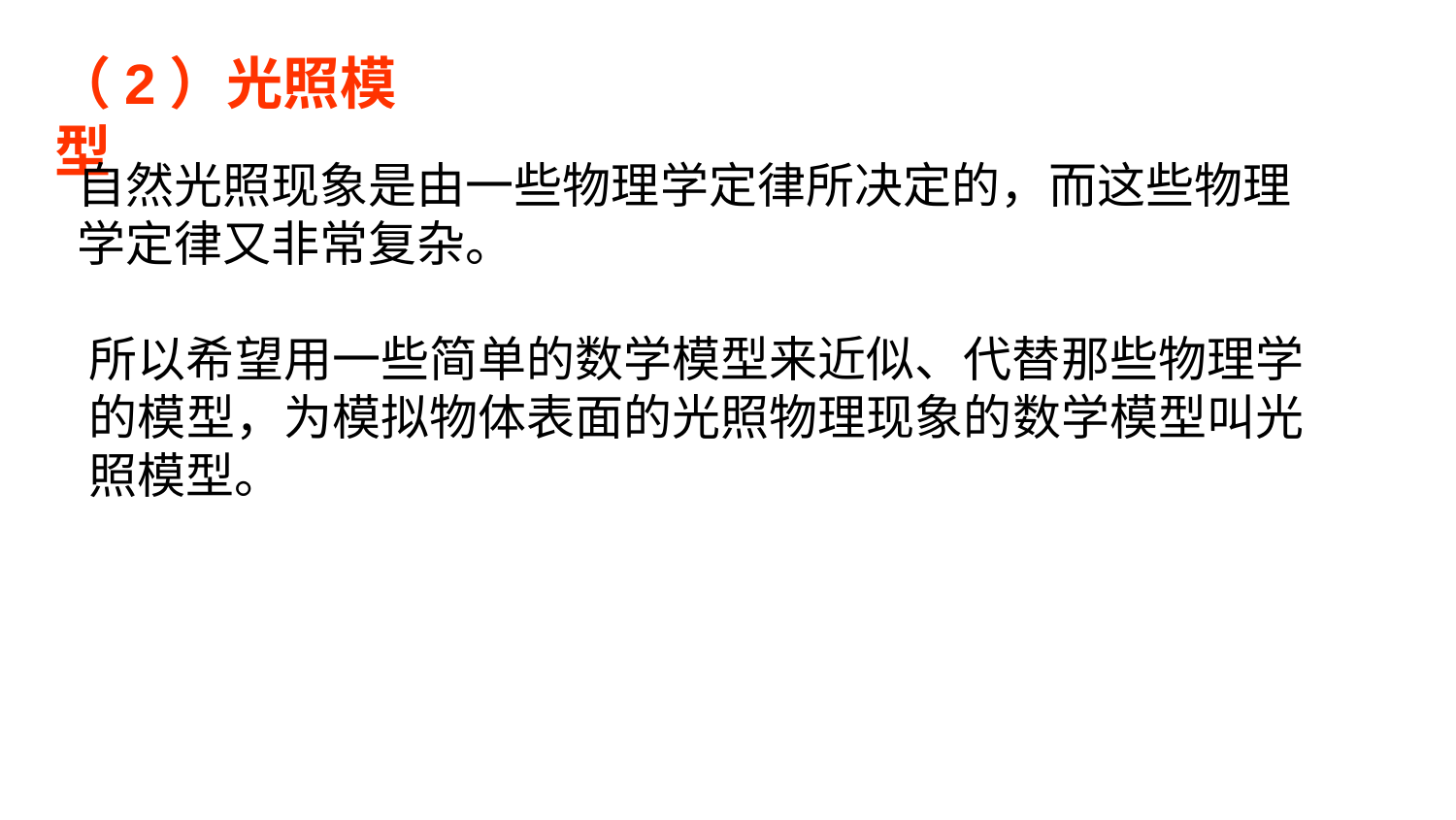

# （2）光照模型
自然光照现象是由一些物理学定律所决定的，而这些物理 学定律又非常复杂。

所以希望用一些简单的数学模型来近似、代替那些物理学 的模型，为模拟物体表面的光照物理现象的数学模型叫光 照模型。